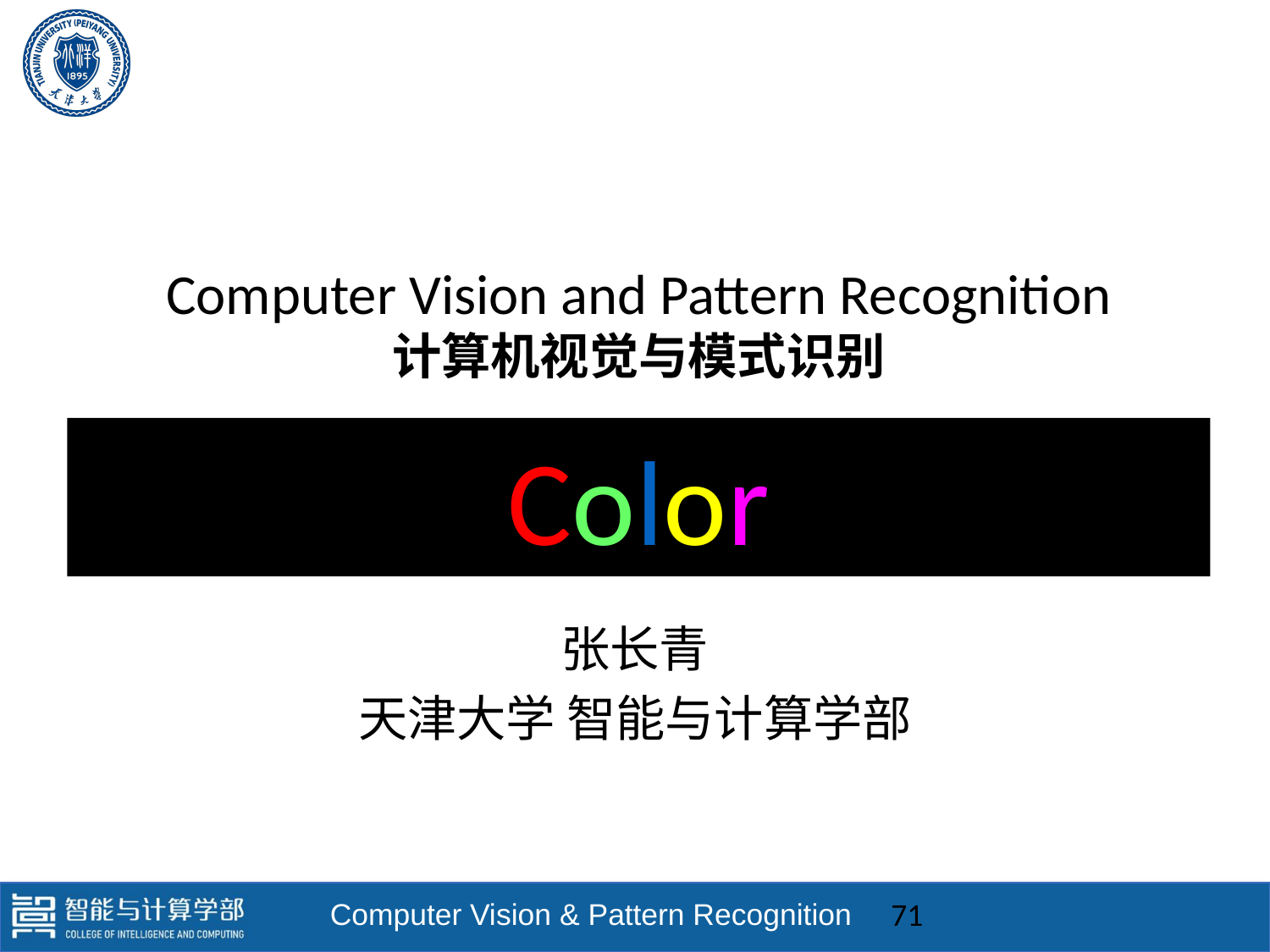

# Computer Vision and Pattern Recognition 计算机视觉与模式识别
Color
张长青
天津大学 智能与计算学部
71